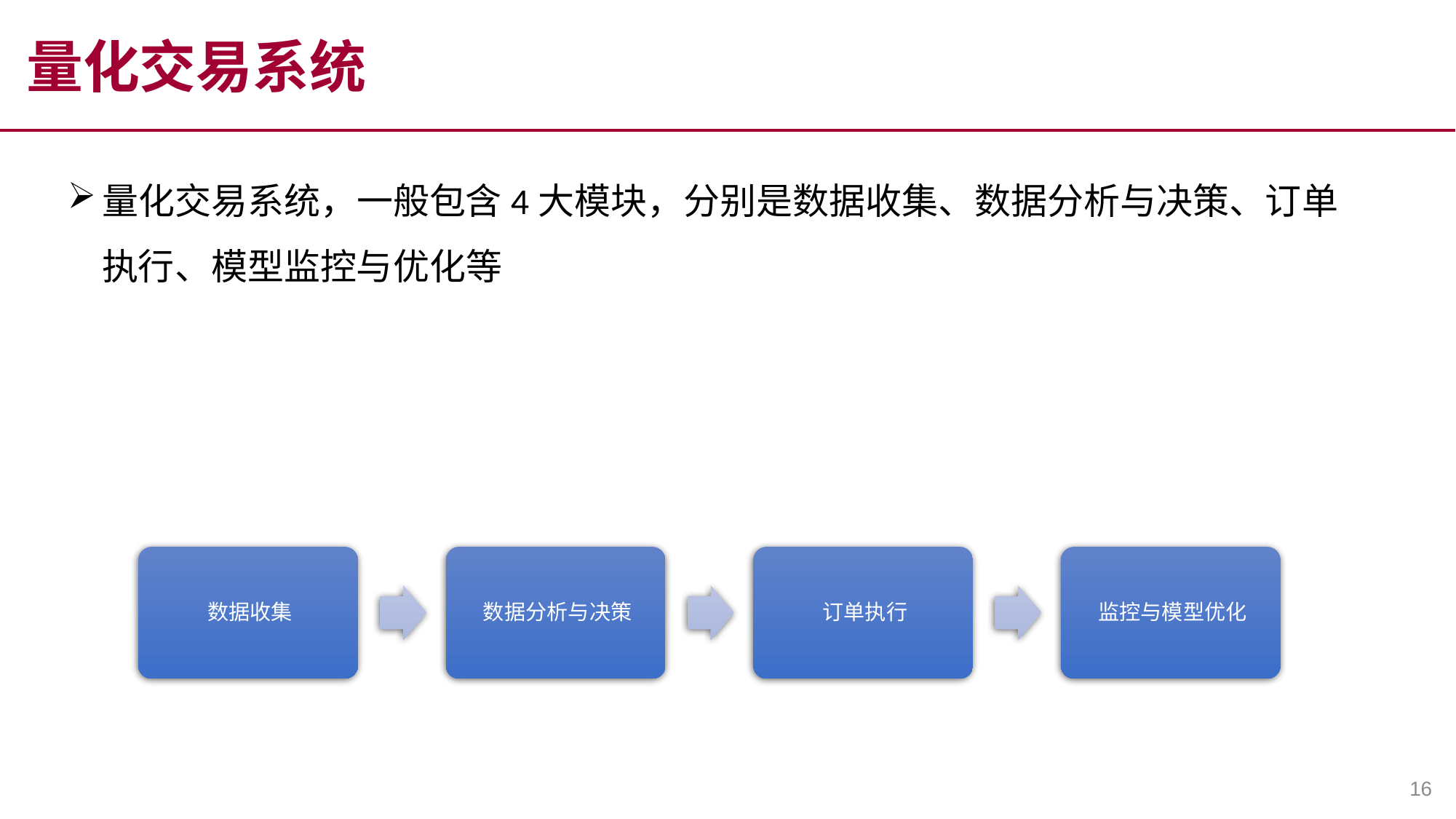

量化交易系统
量化交易系统，一般包含4大模块，分别是数据收集、数据分析与决策、订单执行、模型监控与优化等
数据收集

数据分析与决策

订单执行

监控与模型优化
16